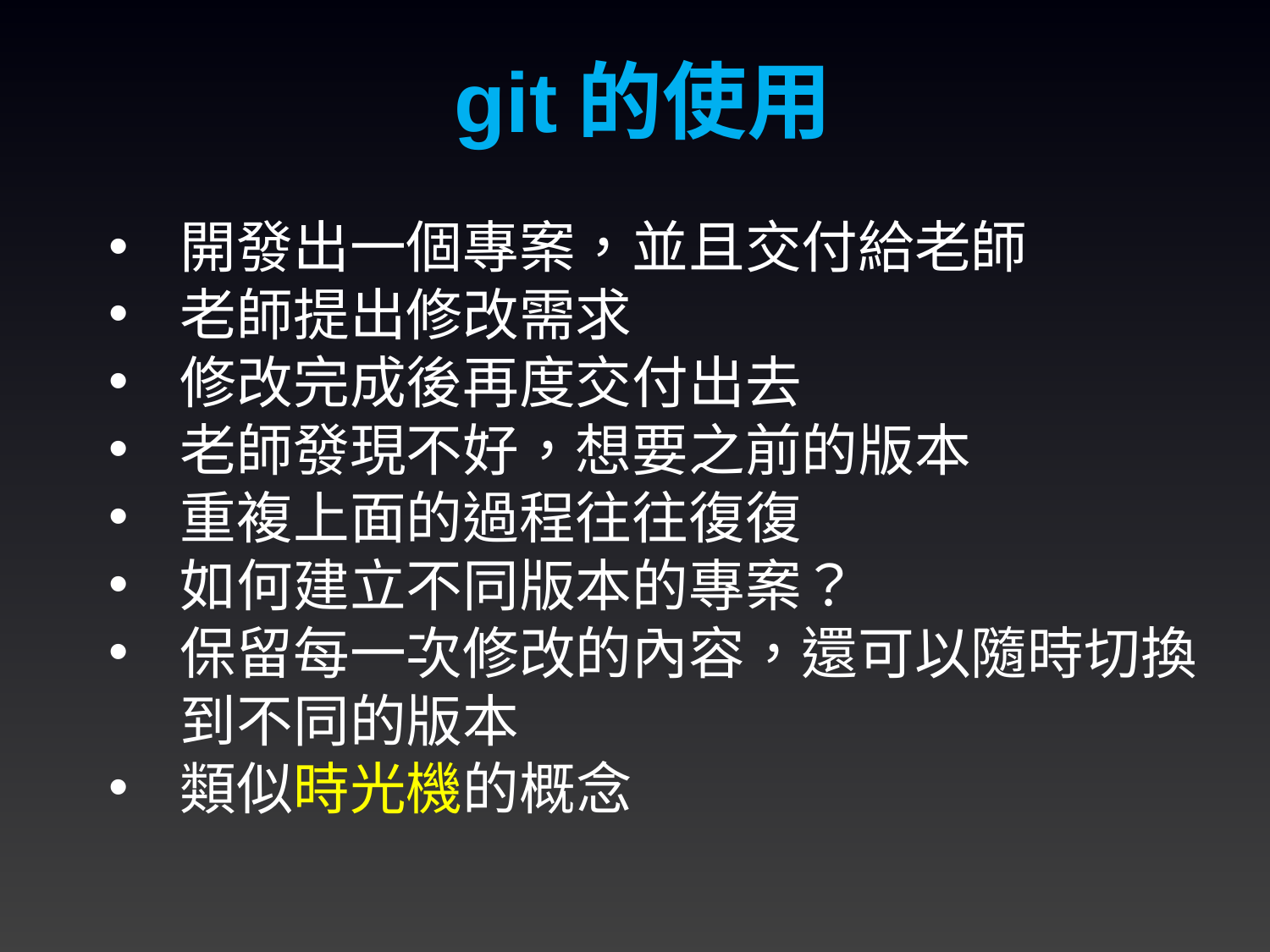

git的使用
開發出一個專案，並且交付給老師
老師提出修改需求
修改完成後再度交付出去
老師發現不好，想要之前的版本
重複上面的過程往往復復
如何建立不同版本的專案？
保留每一次修改的內容，還可以隨時切換到不同的版本
類似時光機的概念